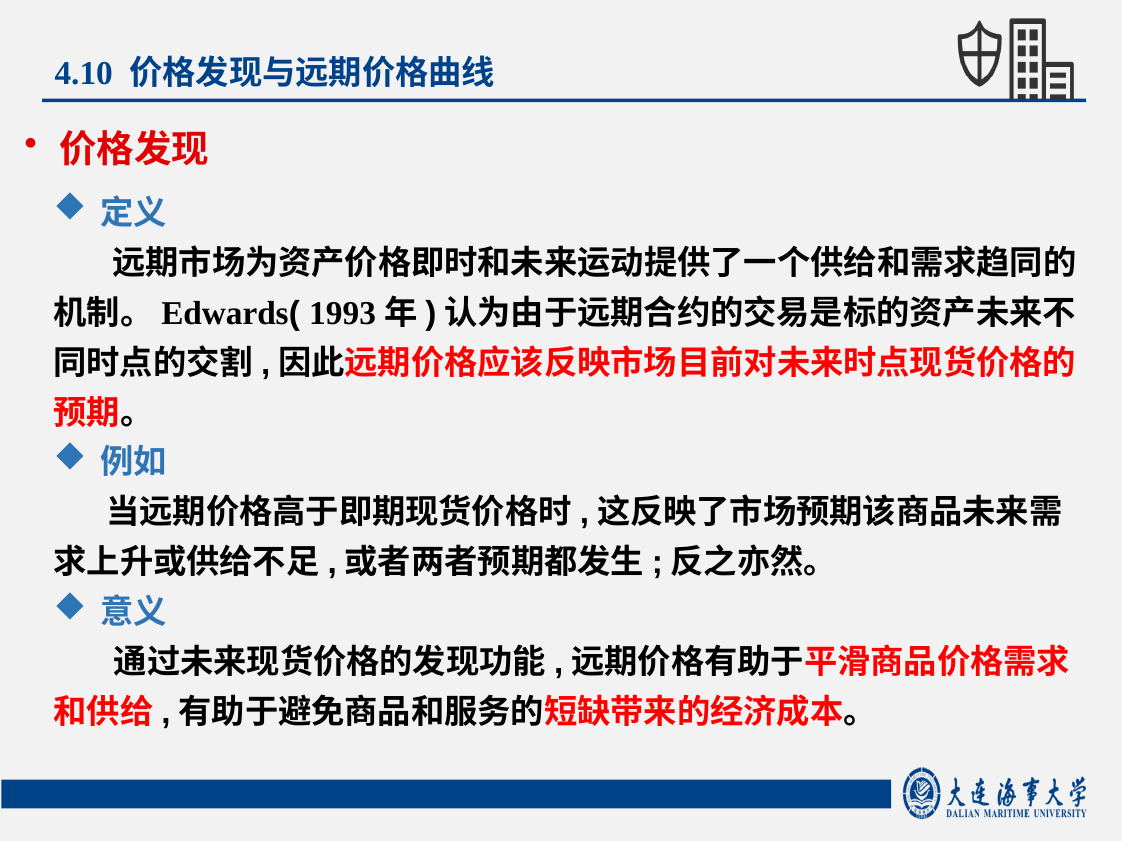

4.10 价格发现与远期价格曲线
价格发现
定义
       远期市场为资产价格即时和未来运动提供了一个供给和需求趋同的机制。Edwards( 1993年)认为由于远期合约的交易是标的资产未来不同时点的交割,因此远期价格应该反映市场目前对未来时点现货价格的预期。
例如
      当远期价格高于即期现货价格时,这反映了市场预期该商品未来需求上升或供给不足,或者两者预期都发生;反之亦然。
意义
       通过未来现货价格的发现功能,远期价格有助于平滑商品价格需求和供给,有助于避免商品和服务的短缺带来的经济成本。